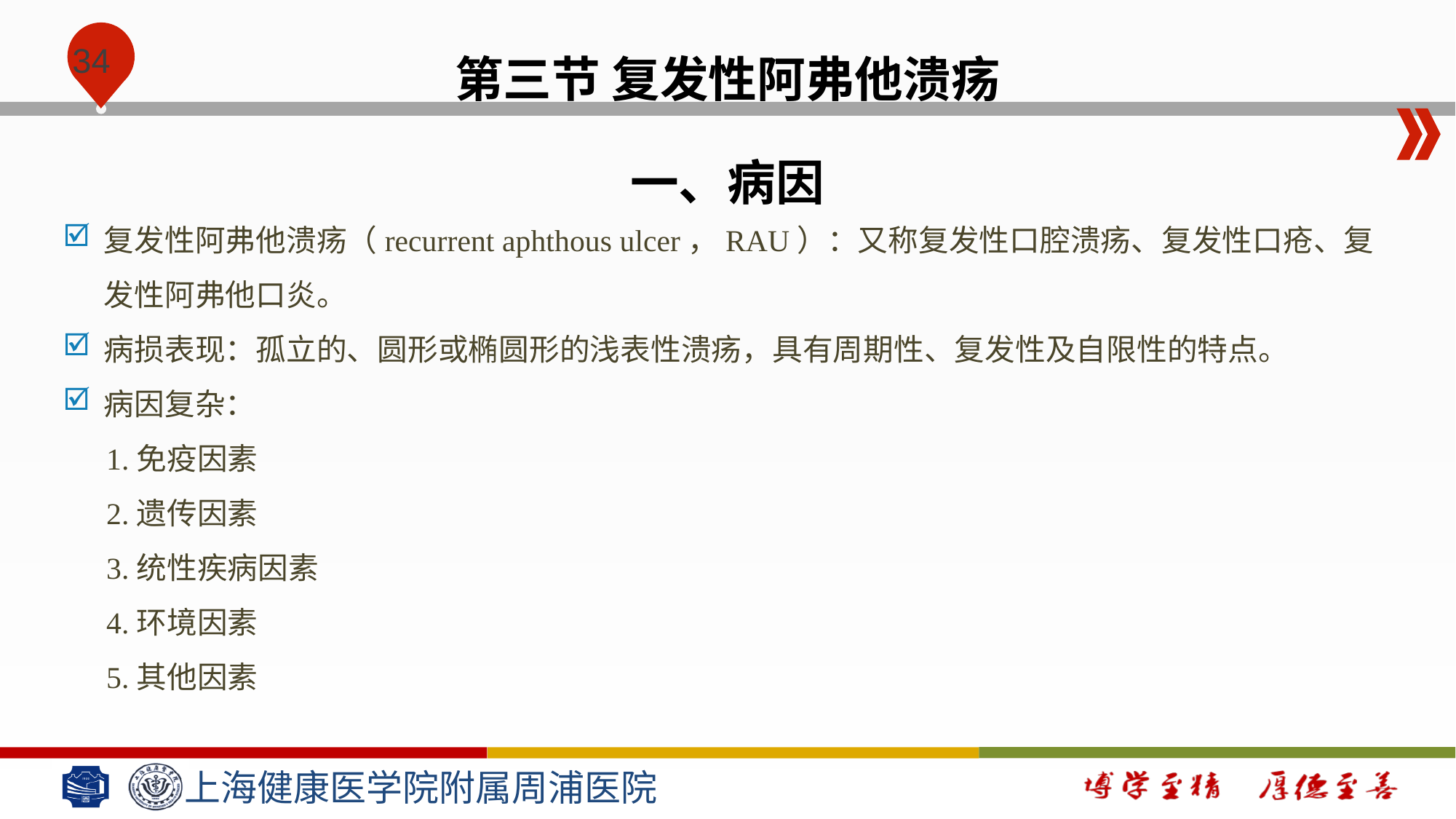

# 第三节 复发性阿弗他溃疡
一、病因
复发性阿弗他溃疡（recurrent aphthous ulcer，RAU）：又称复发性口腔溃疡、复发性口疮、复发性阿弗他口炎。
病损表现：孤立的、圆形或椭圆形的浅表性溃疡，具有周期性、复发性及自限性的特点。
病因复杂：
1.免疫因素
2.遗传因素
3.统性疾病因素
4.环境因素
5.其他因素